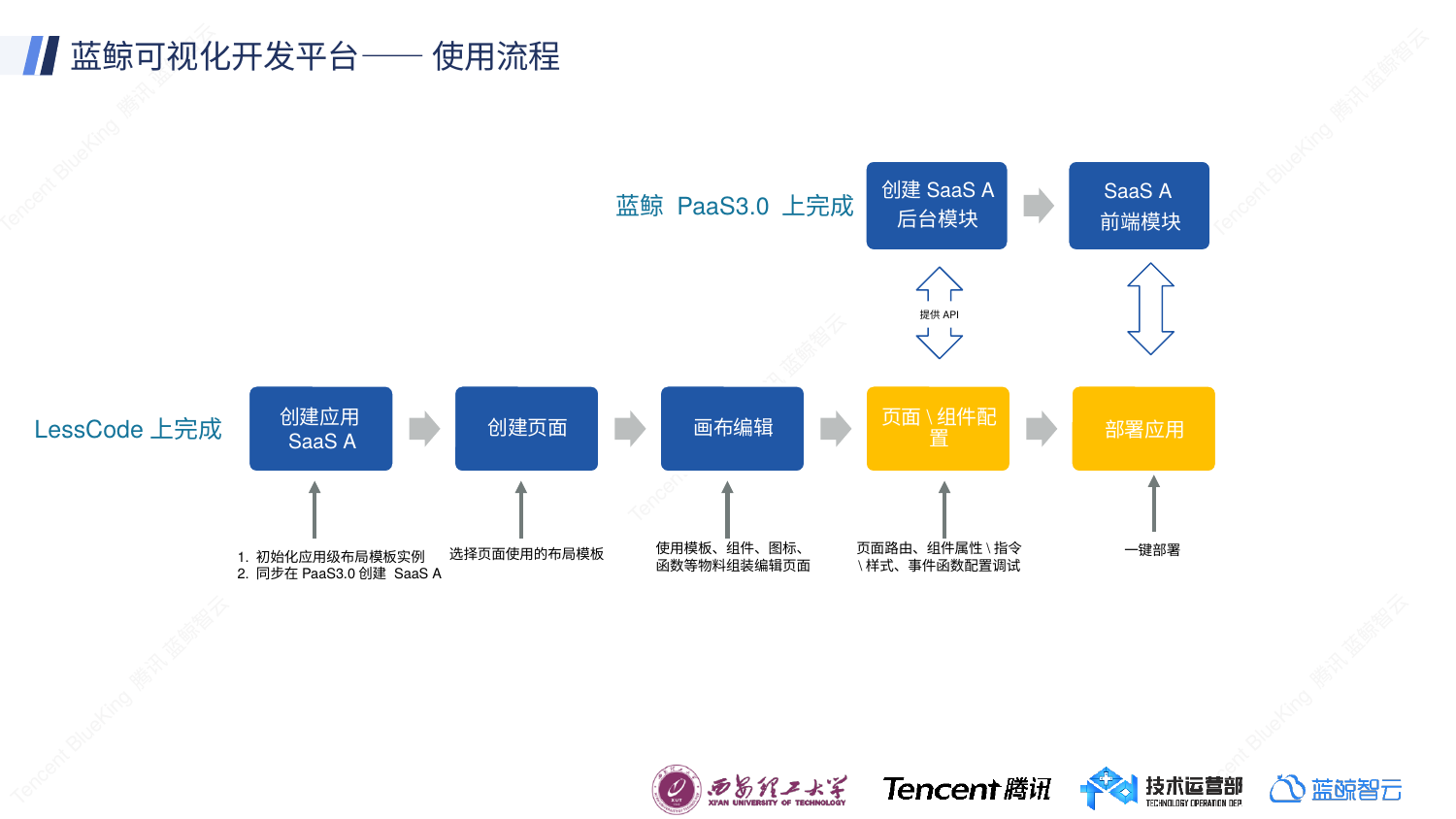

# 蓝鲸可视化开发平台—— 使用流程
创建SaaS A
后台模块

SaaS A
前端模块
蓝鲸 PaaS3.0 上完成
创建应用SaaS A

创建页面

画布编辑

页面\组件配置

部署应用
使用模板、组件、图标、函数等物料组装编辑页面
页面路由、组件属性\指令\样式、事件函数配置调试
选择页面使用的布局模板
1. 初始化应用级布局模板实例
2. 同步在PaaS3.0创建 SaaS A

提供API
LessCode上完成
一键部署